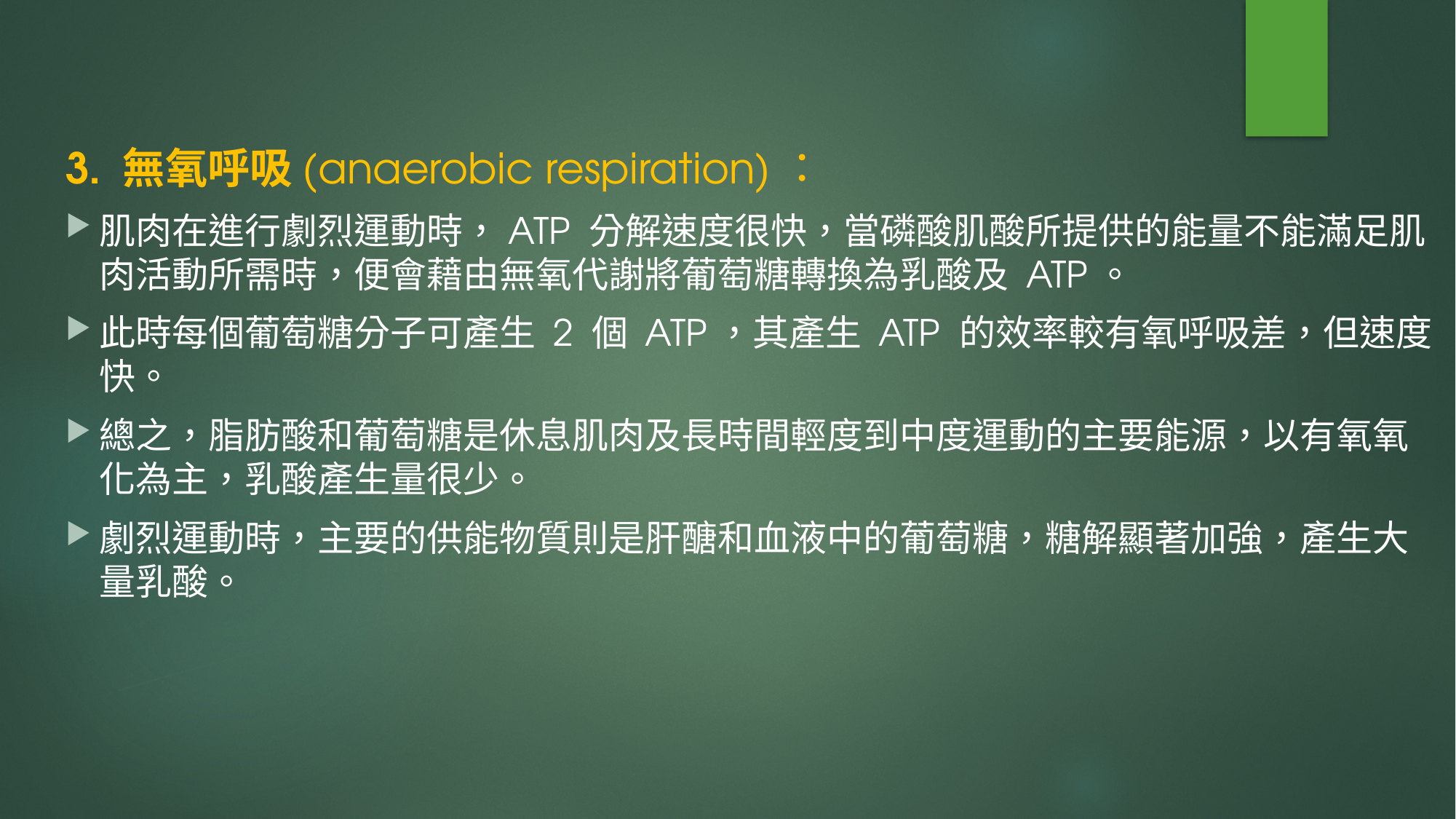

3. 無氧呼吸(anaerobic respiration)：
肌肉在進行劇烈運動時，ATP 分解速度很快，當磷酸肌酸所提供的能量不能滿足肌肉活動所需時，便會藉由無氧代謝將葡萄糖轉換為乳酸及 ATP。
此時每個葡萄糖分子可產生 2 個 ATP，其產生 ATP 的效率較有氧呼吸差，但速度快。
總之，脂肪酸和葡萄糖是休息肌肉及長時間輕度到中度運動的主要能源，以有氧氧化為主，乳酸產生量很少。
劇烈運動時，主要的供能物質則是肝醣和血液中的葡萄糖，糖解顯著加強，產生大量乳酸。